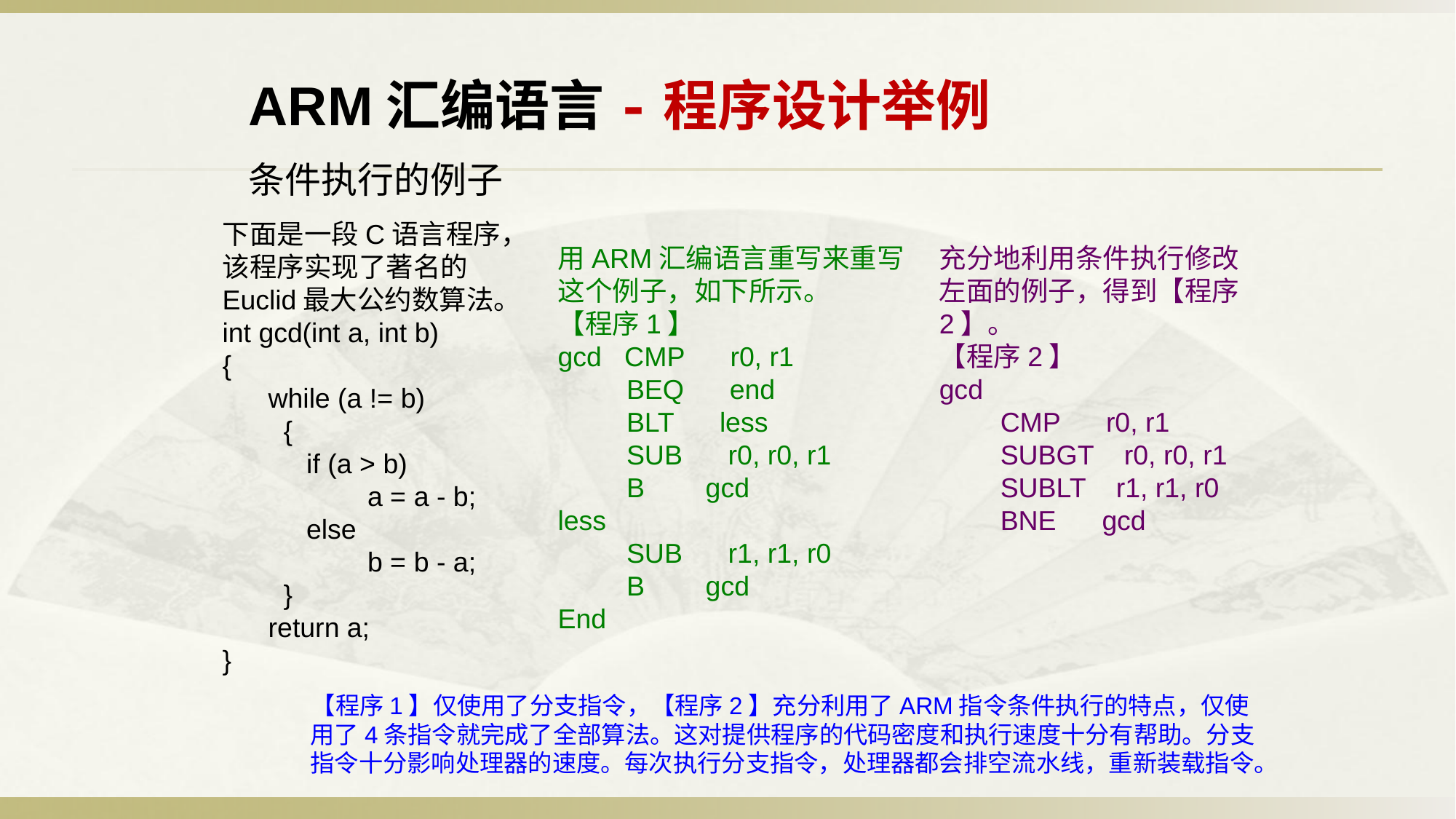

ARM汇编语言-程序设计举例
条件执行的例子
下面是一段C语言程序，该程序实现了著名的Euclid最大公约数算法。
int gcd(int a, int b)
{
      while (a != b)
        {
           if (a > b)
                   a = a - b;
           else
                   b = b - a;
        }
      return a;
}
用ARM汇编语言重写来重写这个例子，如下所示。
【程序1】
gcd   CMP      r0, r1
         BEQ      end
         BLT      less
         SUB      r0, r0, r1
         B        gcd
less
         SUB      r1, r1, r0
         B        gcd
End
充分地利用条件执行修改左面的例子，得到【程序2】。
【程序2】
gcd
        CMP      r0, r1
        SUBGT    r0, r0, r1
        SUBLT    r1, r1, r0
        BNE      gcd
【程序1】仅使用了分支指令，【程序2】充分利用了ARM指令条件执行的特点，仅使用了4条指令就完成了全部算法。这对提供程序的代码密度和执行速度十分有帮助。分支指令十分影响处理器的速度。每次执行分支指令，处理器都会排空流水线，重新装载指令。